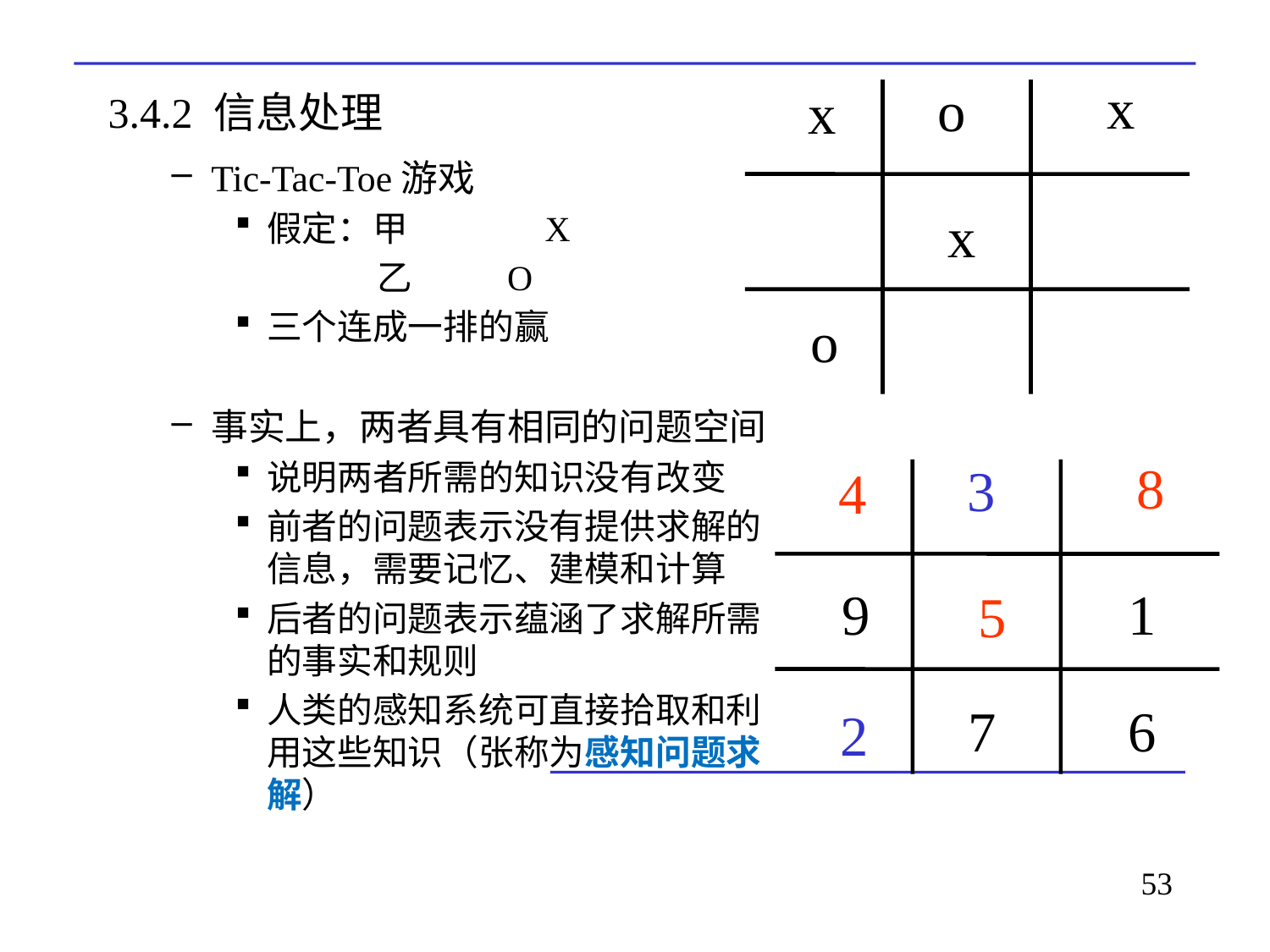

x
o
x

x

o
# 3.4.2 信息处理
Tic-Tac-Toe游戏
假定：甲	  X
 乙           O
三个连成一排的赢

事实上，两者具有相同的问题空间
说明两者所需的知识没有改变
前者的问题表示没有提供求解的信息，需要记忆、建模和计算
后者的问题表示蕴涵了求解所需的事实和规则
人类的感知系统可直接拾取和利用这些知识（张称为感知问题求解）
8
3
4

5

2
9
1
7
6
53